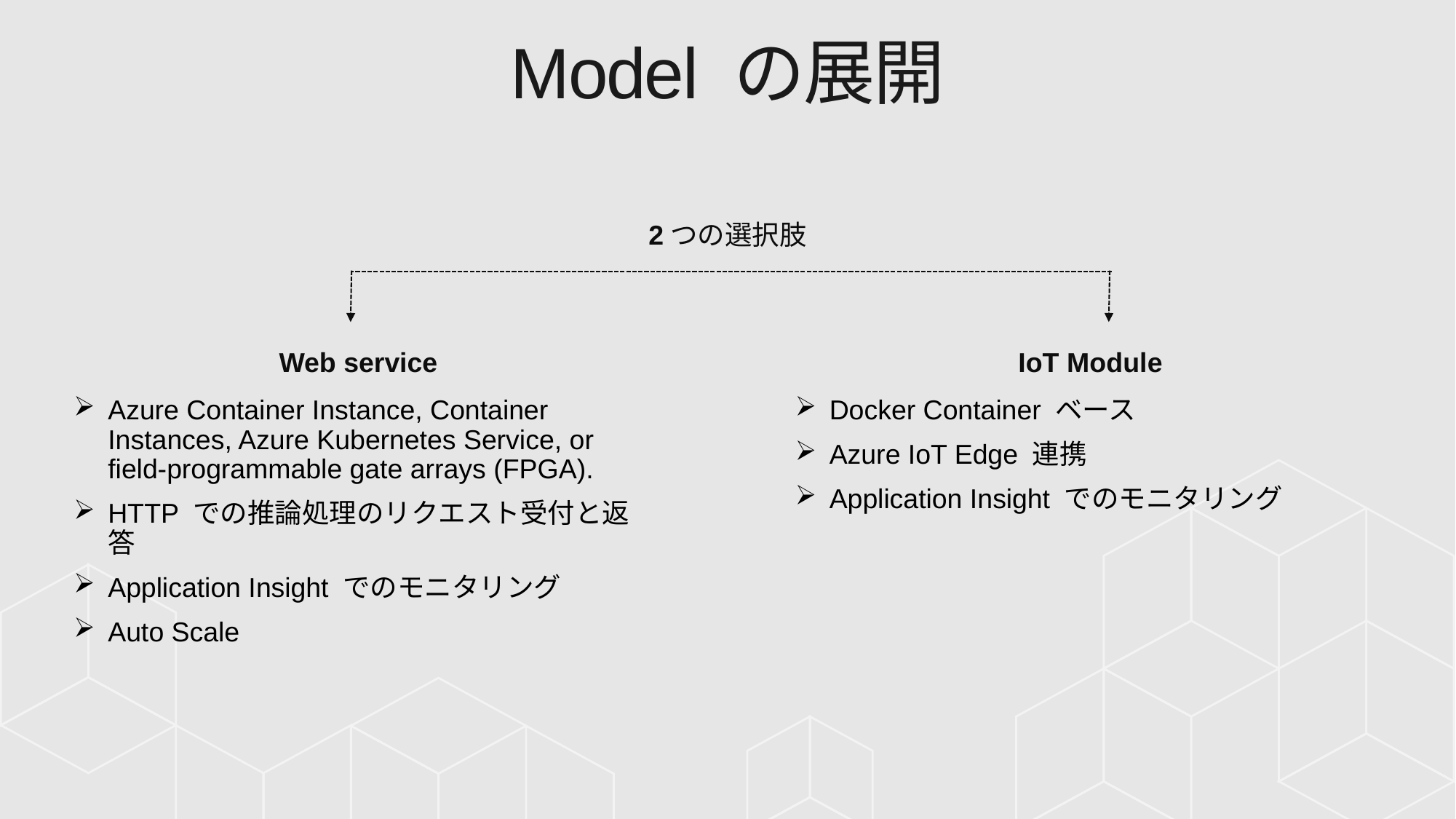

# Model の展開
2つの選択肢
Web service
Azure Container Instance, Container Instances, Azure Kubernetes Service, or field-programmable gate arrays (FPGA).
HTTP での推論処理のリクエスト受付と返答
Application Insight でのモニタリング
Auto Scale
IoT Module
Docker Container ベース
Azure IoT Edge 連携
Application Insight でのモニタリング